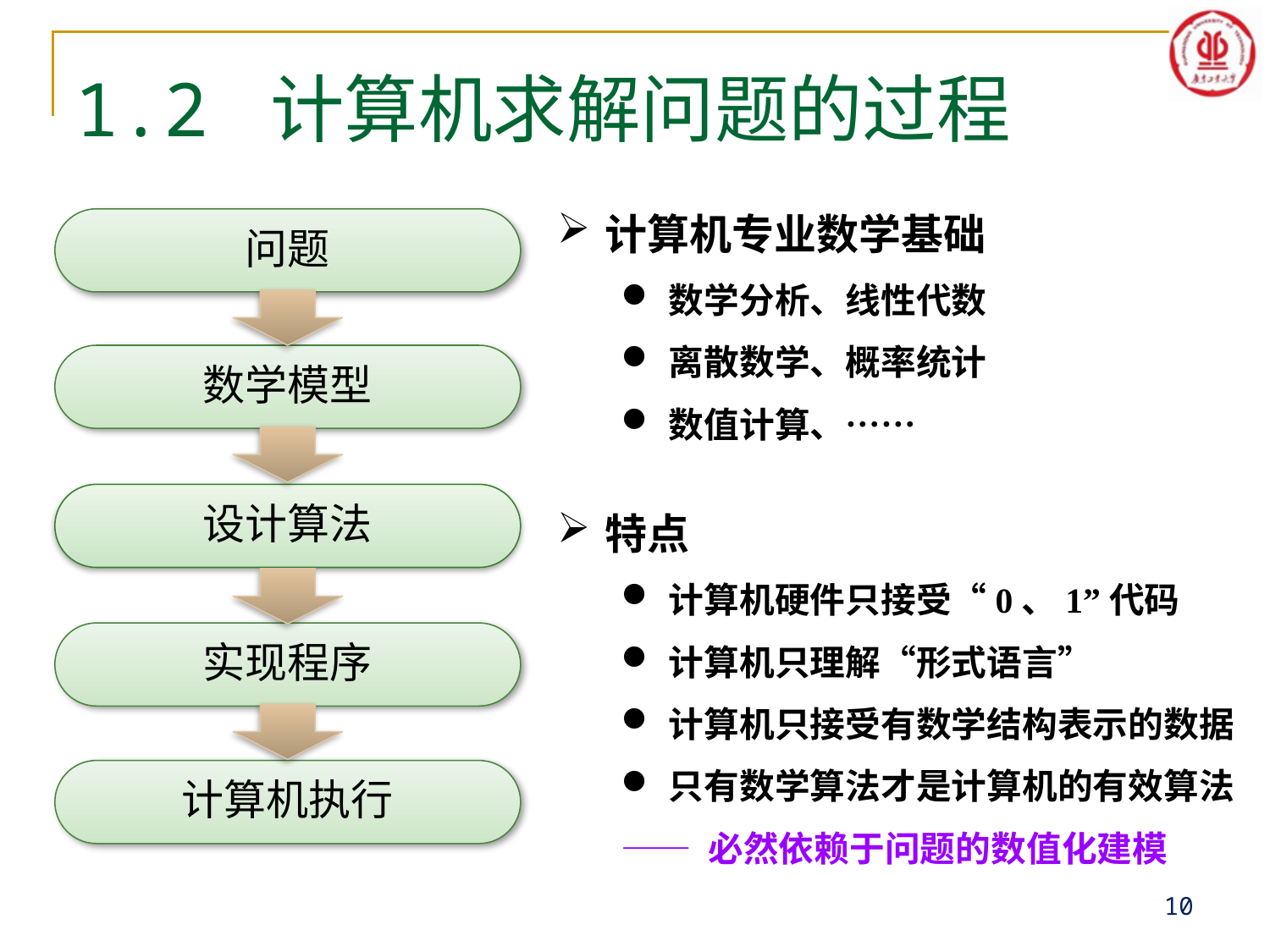

# 1.2 计算机求解问题的过程
计算机专业数学基础
数学分析、线性代数
离散数学、概率统计
数值计算、……
问题

数学模型

设计算法
特点
计算机硬件只接受“0、1”代码
计算机只理解“形式语言”
计算机只接受有数学结构表示的数据
只有数学算法才是计算机的有效算法
—— 必然依赖于问题的数值化建模

实现程序

计算机执行
10